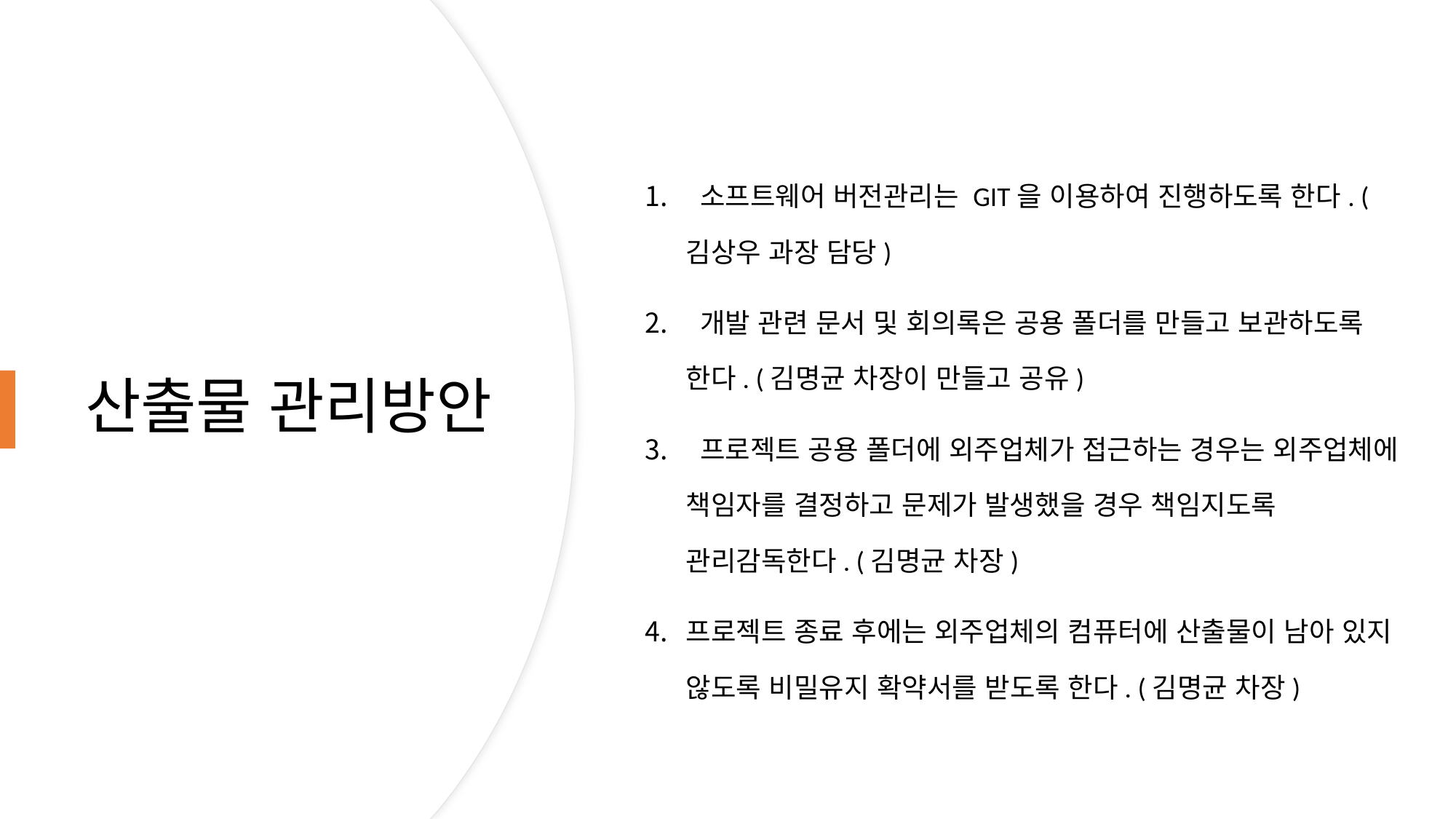

# 산출물 관리방안
 소프트웨어 버전관리는 GIT을 이용하여 진행하도록 한다. (김상우 과장 담당)
 개발 관련 문서 및 회의록은 공용 폴더를 만들고 보관하도록 한다. (김명균 차장이 만들고 공유)
 프로젝트 공용 폴더에 외주업체가 접근하는 경우는 외주업체에 책임자를 결정하고 문제가 발생했을 경우 책임지도록 관리감독한다. (김명균 차장)
프로젝트 종료 후에는 외주업체의 컴퓨터에 산출물이 남아 있지 않도록 비밀유지 확약서를 받도록 한다. (김명균 차장)